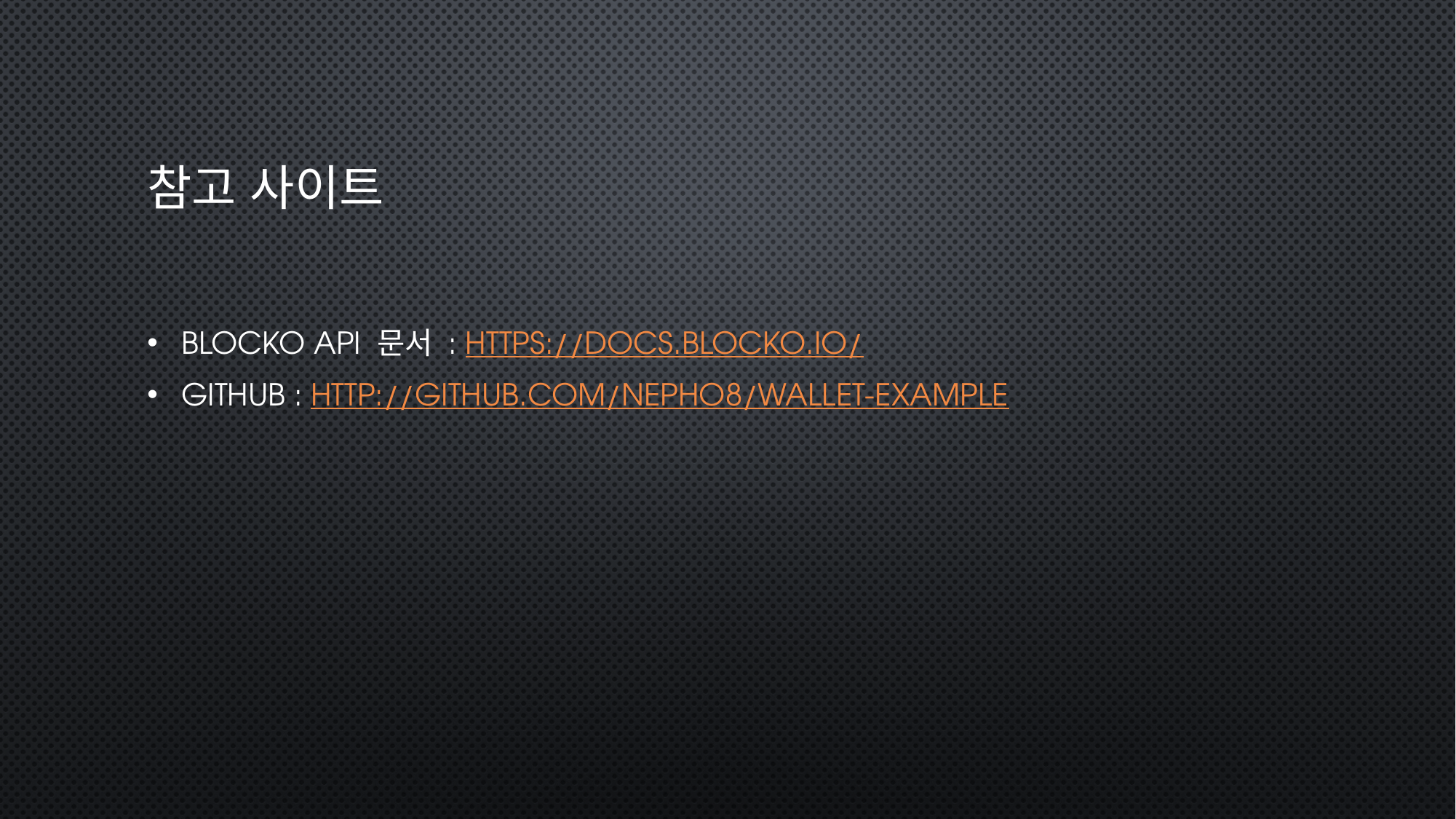

# 참고 사이트
BLOCKO API 문서 : https://docs.blocko.io/
GITHUB : http://github.com/nepho8/wallet-example